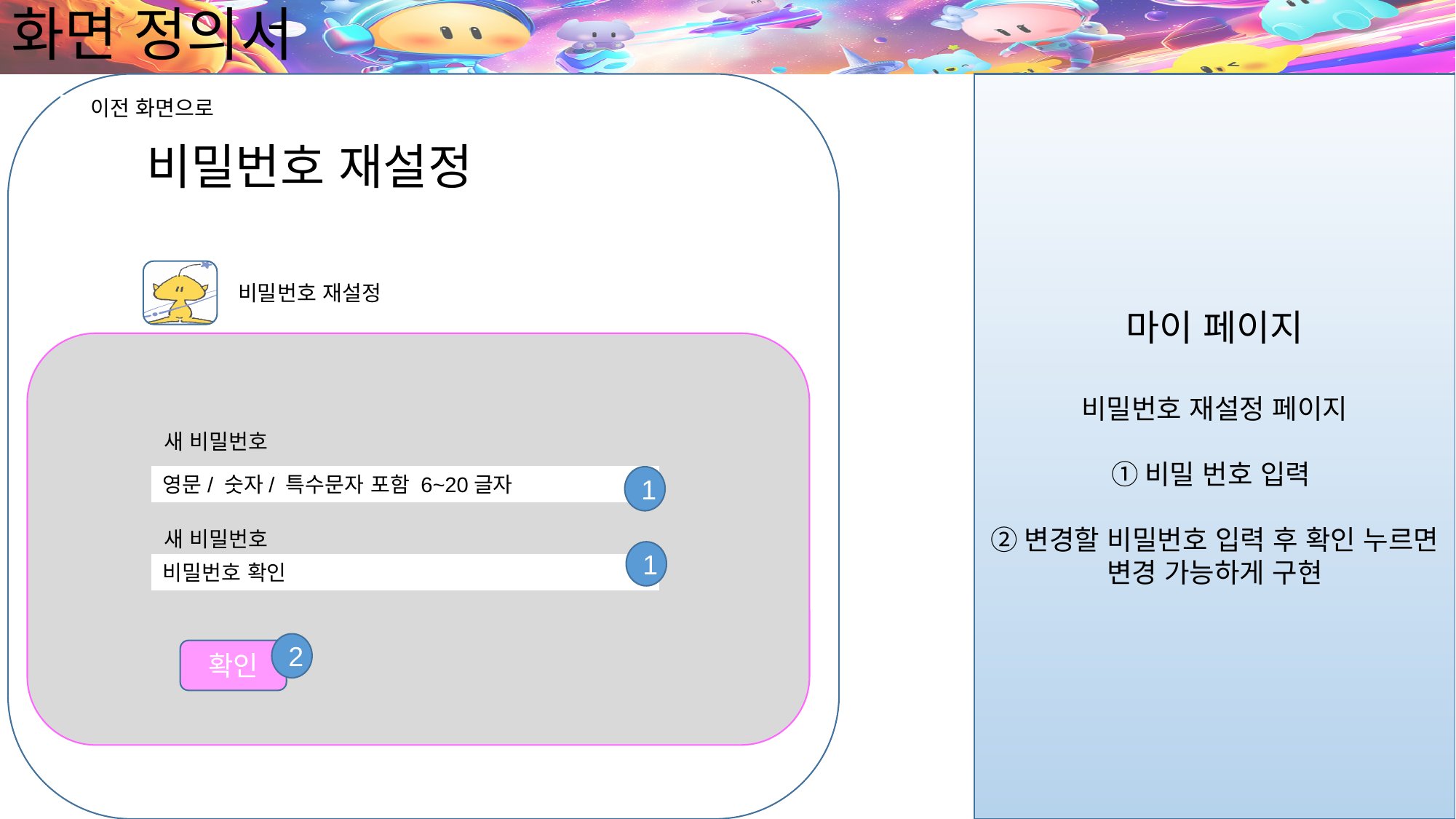

# 화면 정의서

마이 페이지

비밀번호 재설정 페이지

①비밀 번호 입력

②변경할 비밀번호 입력 후 확인 누르면 변경 가능하게 구현

이전 화면으로
비밀번호 재설정

비밀번호 재설정

새 비밀번호
영문/ 숫자/ 특수문자 포함 6~20글자
1
새 비밀번호
1
비밀번호 확인
2
확인